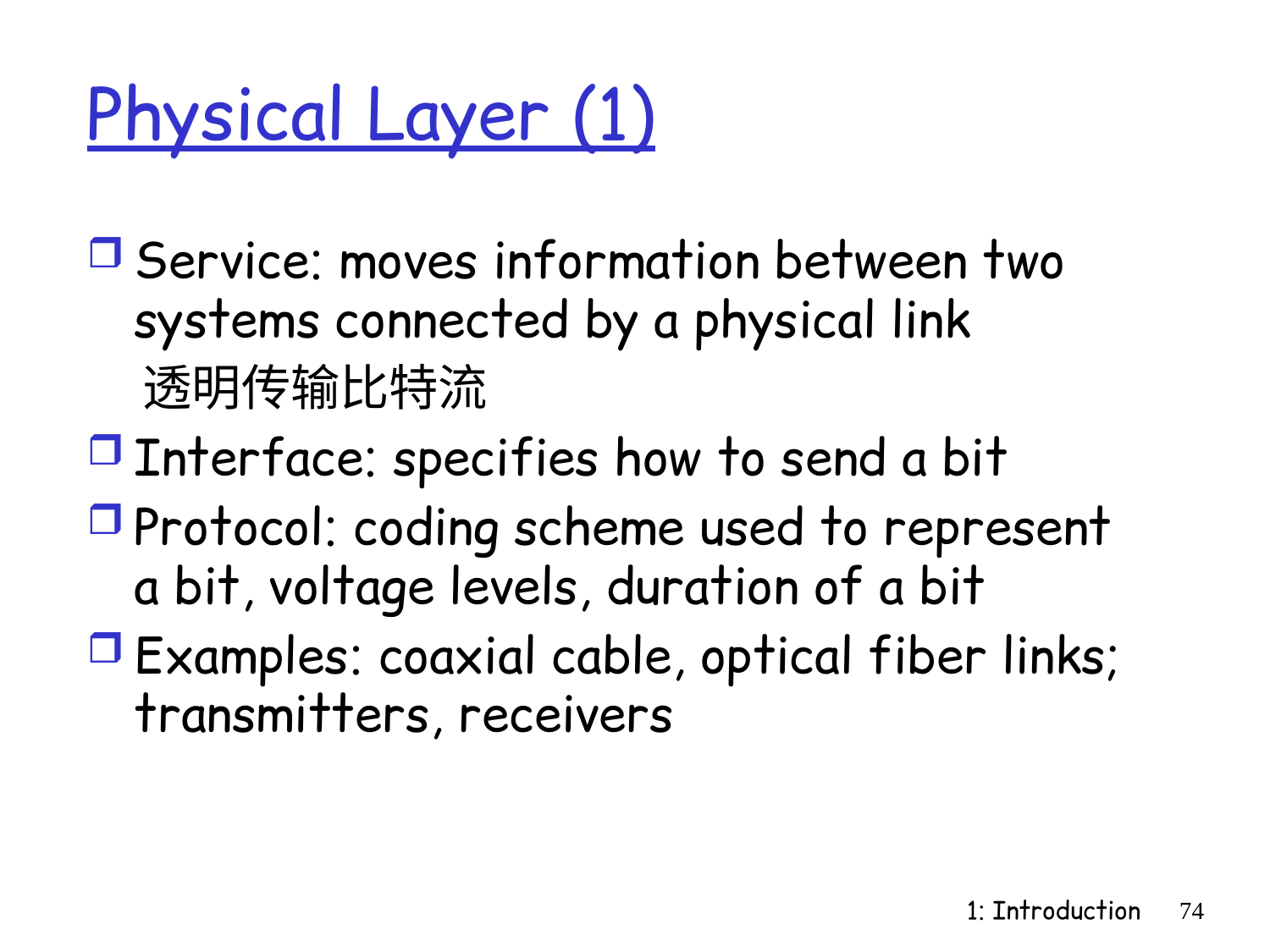

# Physical Layer (1)
Service: moves information between two systems connected by a physical link
    透明传输比特流
Interface: specifies how to send a bit
Protocol: coding scheme used to represent a bit, voltage levels, duration of a bit
Examples: coaxial cable, optical fiber links; transmitters, receivers
1: Introduction
74